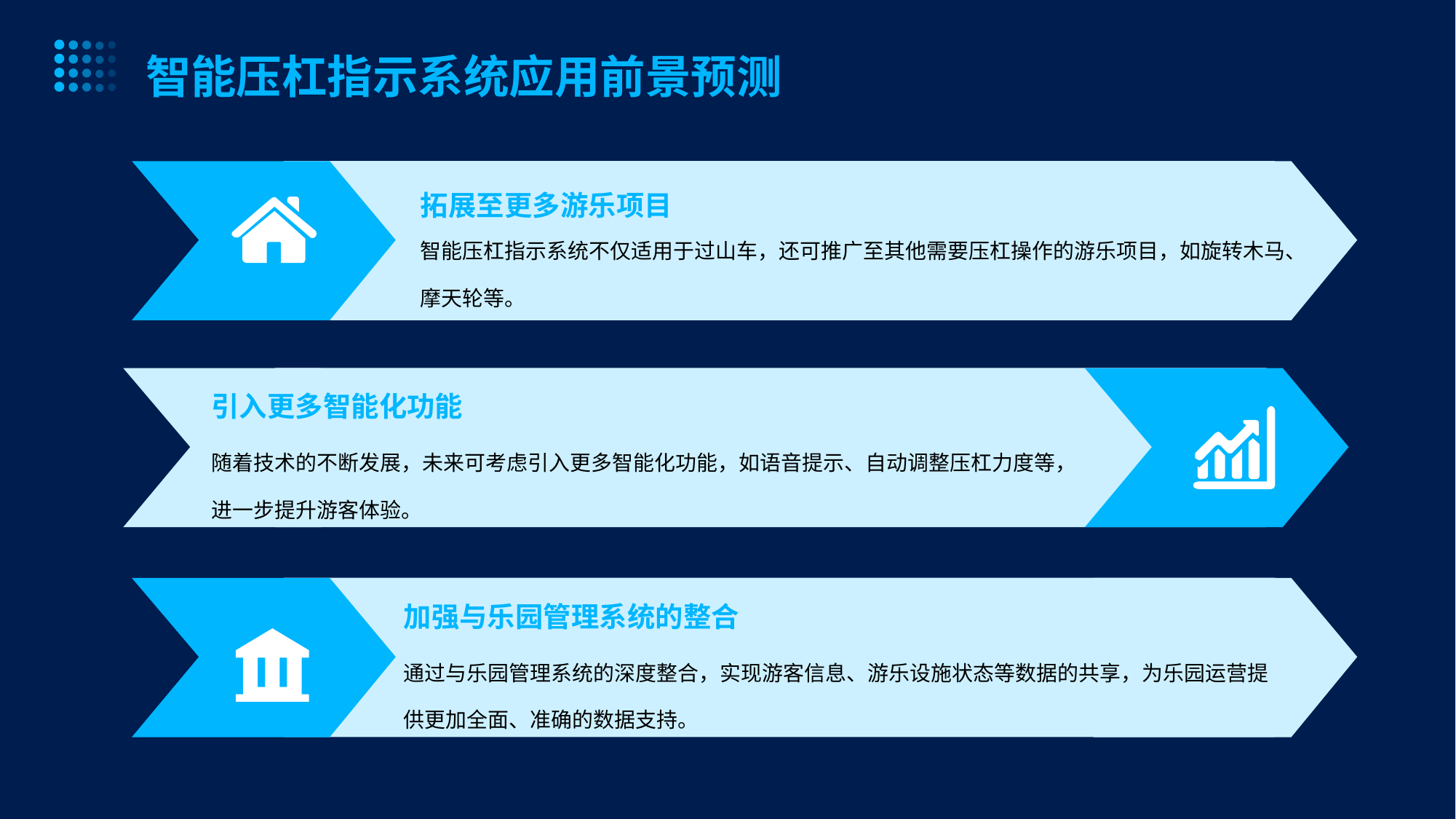

智能压杠指示系统应用前景预测

拓展至更多游乐项目

智能压杠指示系统不仅适用于过山车，还可推广至其他需要压杠操作的游乐项目，如旋转木马、摩天轮等。

引入更多智能化功能

随着技术的不断发展，未来可考虑引入更多智能化功能，如语音提示、自动调整压杠力度等，进一步提升游客体验。

加强与乐园管理系统的整合

通过与乐园管理系统的深度整合，实现游客信息、游乐设施状态等数据的共享，为乐园运营提供更加全面、准确的数据支持。